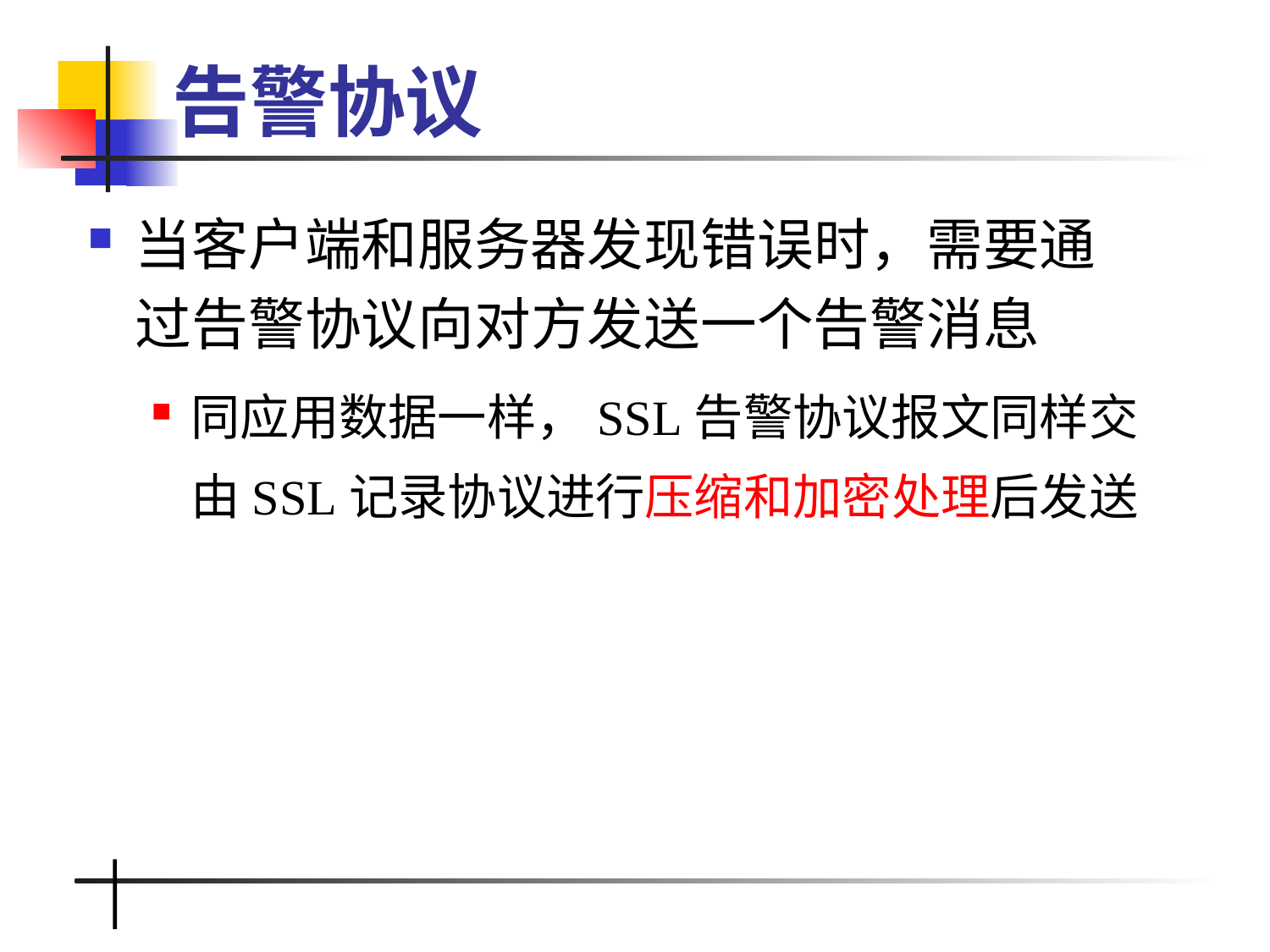

# 告警协议
当客户端和服务器发现错误时，需要通过告警协议向对方发送一个告警消息
同应用数据一样，SSL告警协议报文同样交由SSL记录协议进行压缩和加密处理后发送